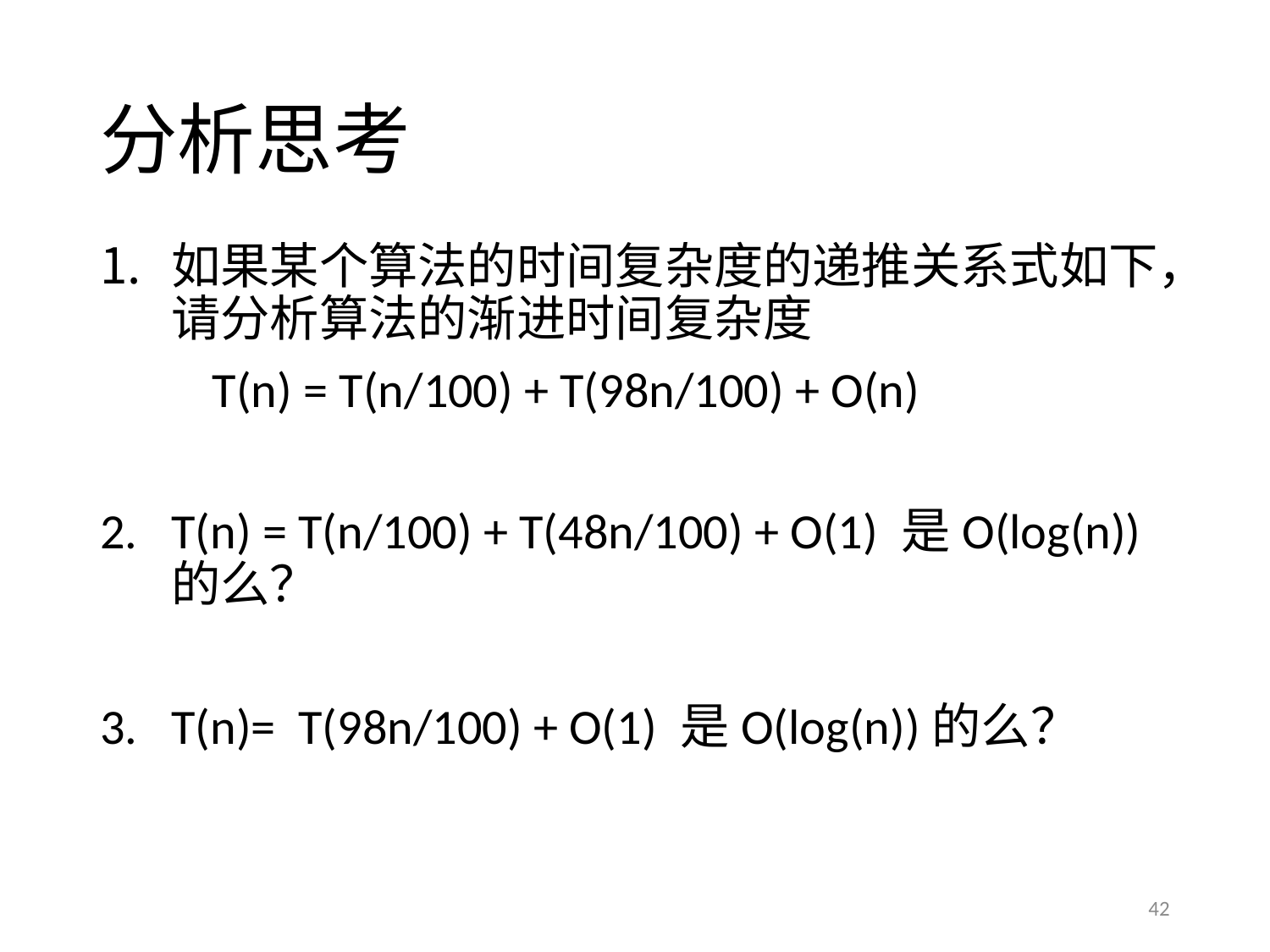

# 分析思考
如果某个算法的时间复杂度的递推关系式如下，请分析算法的渐进时间复杂度
          T(n) = T(n/100) + T(98n/100) + O(n)

T(n) = T(n/100) + T(48n/100) + O(1) 是O(log(n))的么？

T(n)=  T(98n/100) + O(1) 是O(log(n))的么？
42